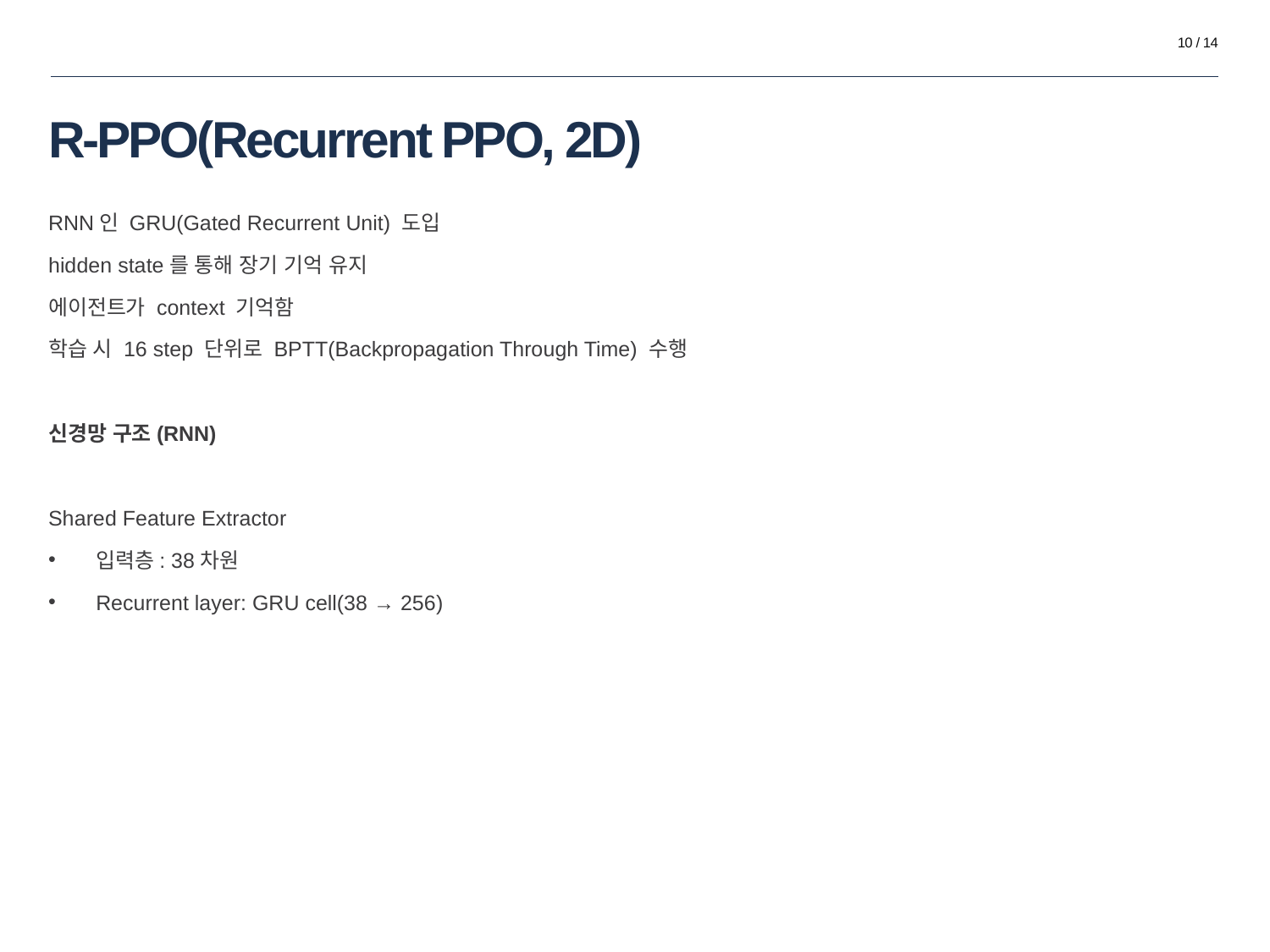

10 / 14
# R-PPO(Recurrent PPO, 2D)
RNN인 GRU(Gated Recurrent Unit) 도입
hidden state를 통해 장기 기억 유지
에이전트가 context 기억함
학습 시 16 step 단위로 BPTT(Backpropagation Through Time) 수행

신경망 구조(RNN)

Shared Feature Extractor
입력층: 38차원
Recurrent layer: GRU cell(38 → 256)